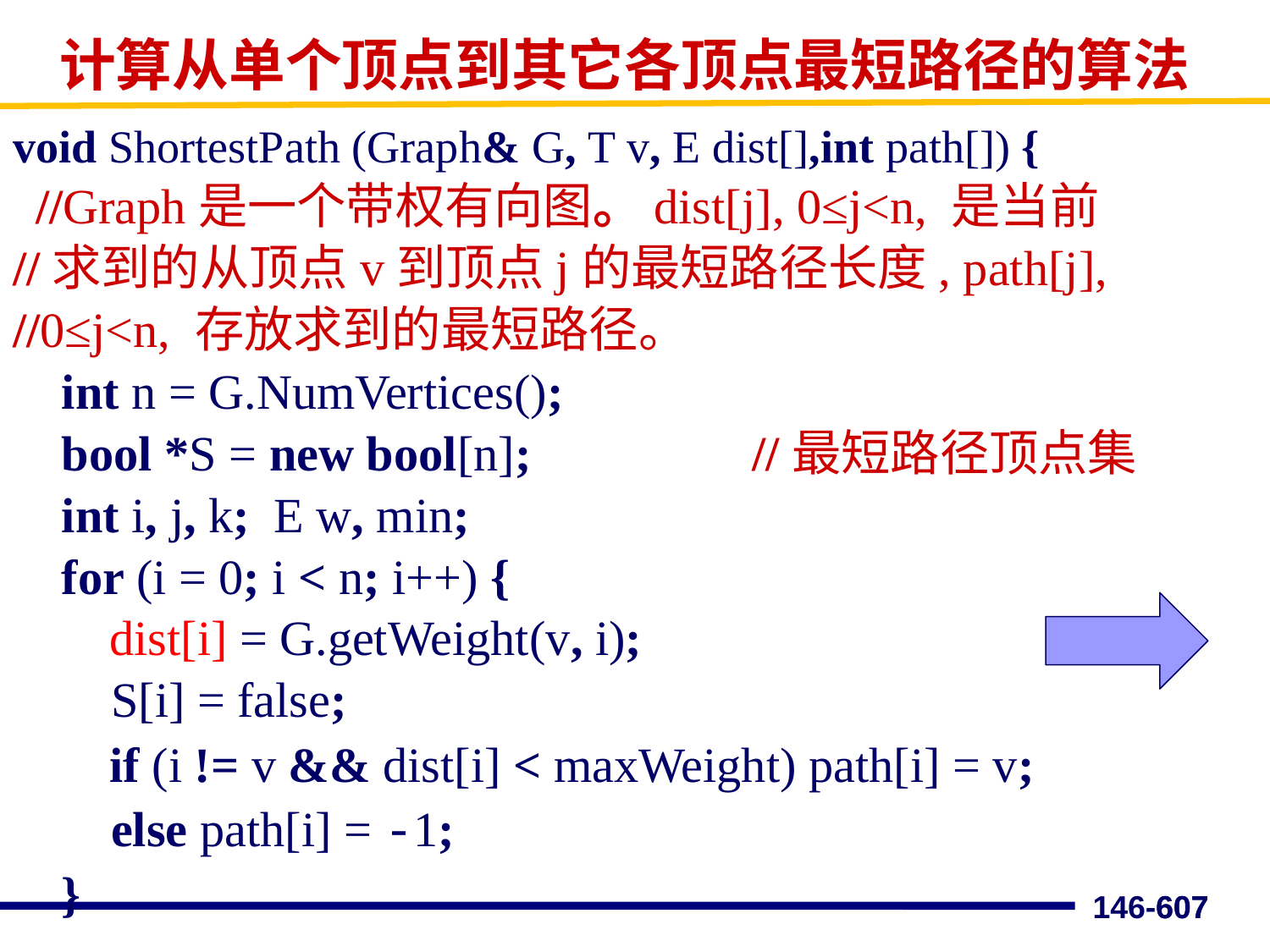

# 计算从单个顶点到其它各顶点最短路径的算法
void ShortestPath (Graph& G, T v, E dist[],int path[]) {
  //Graph是一个带权有向图。dist[j], 0≤j<n, 是当前
//求到的从顶点v到顶点j的最短路径长度, path[j],
//0≤j<n, 存放求到的最短路径。
    int n = G.NumVertices();
    bool *S = new bool[n]; 	               //最短路径顶点集
    int i, j, k;  E w, min;
    for (i = 0; i < n; i++) {
	    dist[i] = G.getWeight(v, i);
        S[i] = false;
 	    if (i != v && dist[i] < maxWeight) path[i] = v;
        else path[i] = -1;
    }

607
146-607